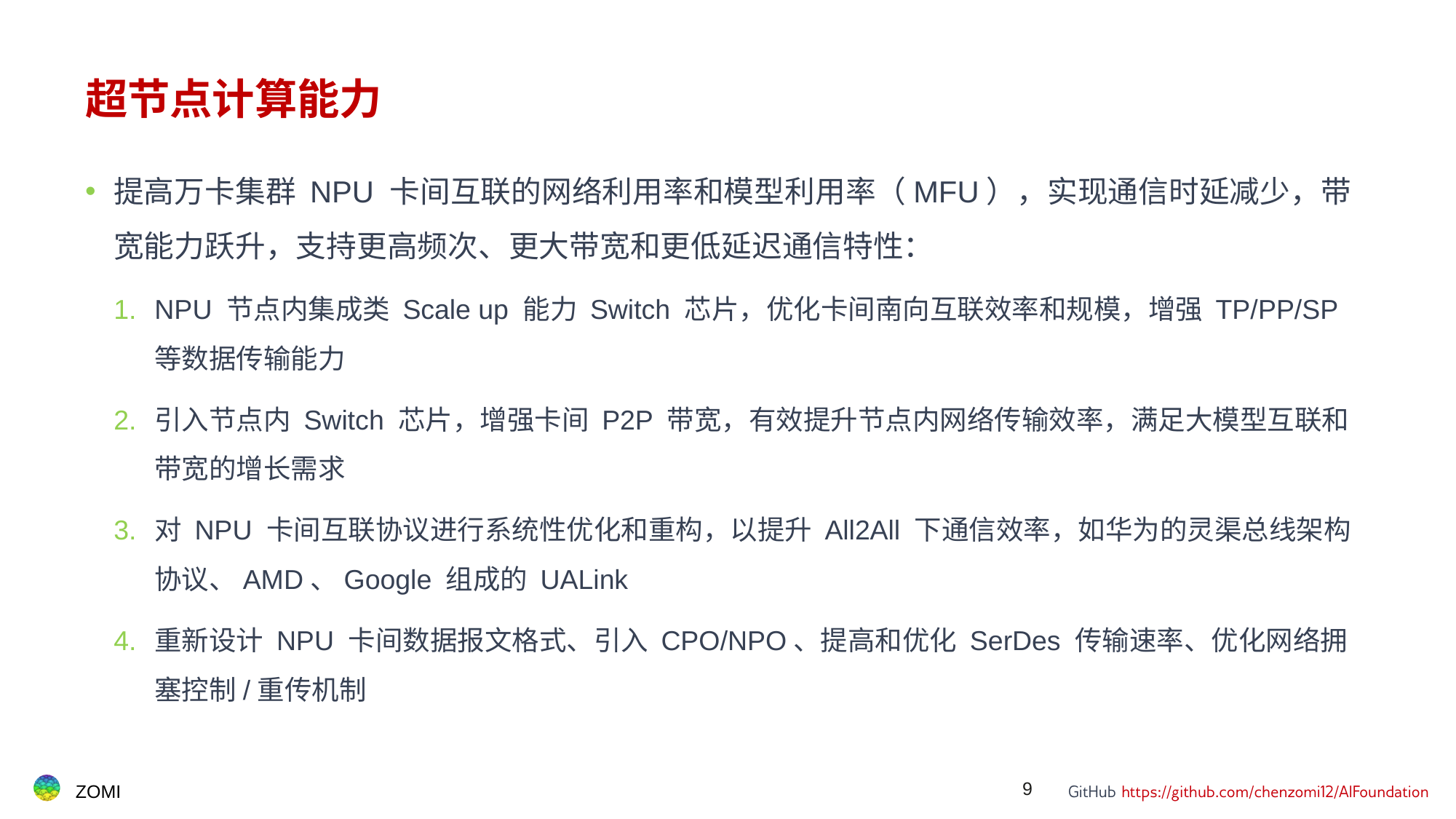

# 超节点计算能力
提高万卡集群 NPU 卡间互联的网络利用率和模型利用率（MFU），实现通信时延减少，带宽能力跃升，支持更高频次、更大带宽和更低延迟通信特性：
NPU 节点内集成类 Scale up 能力 Switch 芯片，优化卡间南向互联效率和规模，增强 TP/PP/SP 等数据传输能力
引入节点内 Switch 芯片，增强卡间 P2P 带宽，有效提升节点内网络传输效率，满足大模型互联和带宽的增长需求
对 NPU 卡间互联协议进行系统性优化和重构，以提升 All2All 下通信效率，如华为的灵渠总线架构协议、AMD、Google 组成的 UALink
重新设计 NPU 卡间数据报文格式、引入 CPO/NPO、提高和优化 SerDes 传输速率、优化网络拥塞控制/重传机制